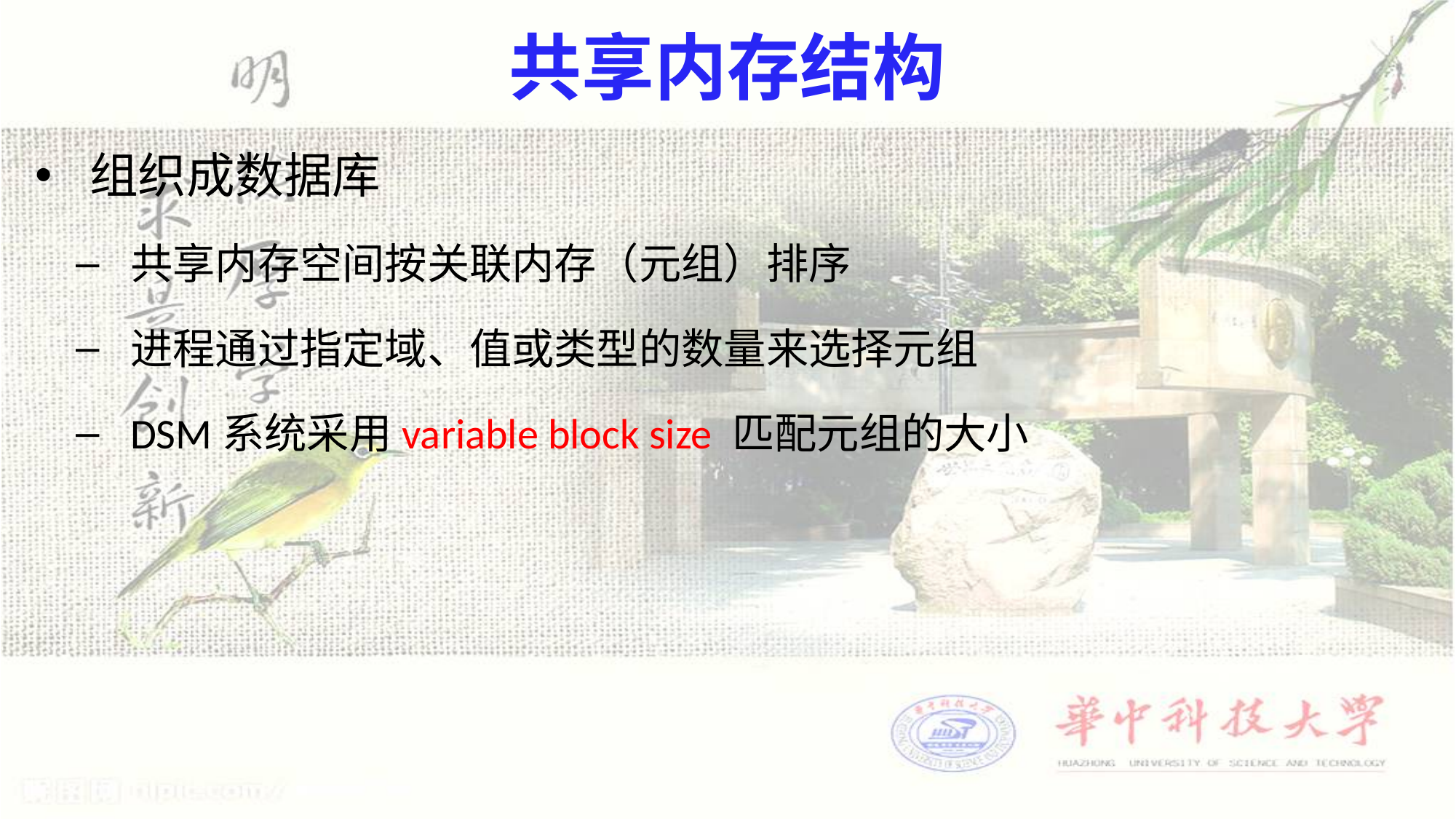

# 共享内存结构
组织成数据库
共享内存空间按关联内存（元组）排序
进程通过指定域、值或类型的数量来选择元组
DSM系统采用variable block size 匹配元组的大小